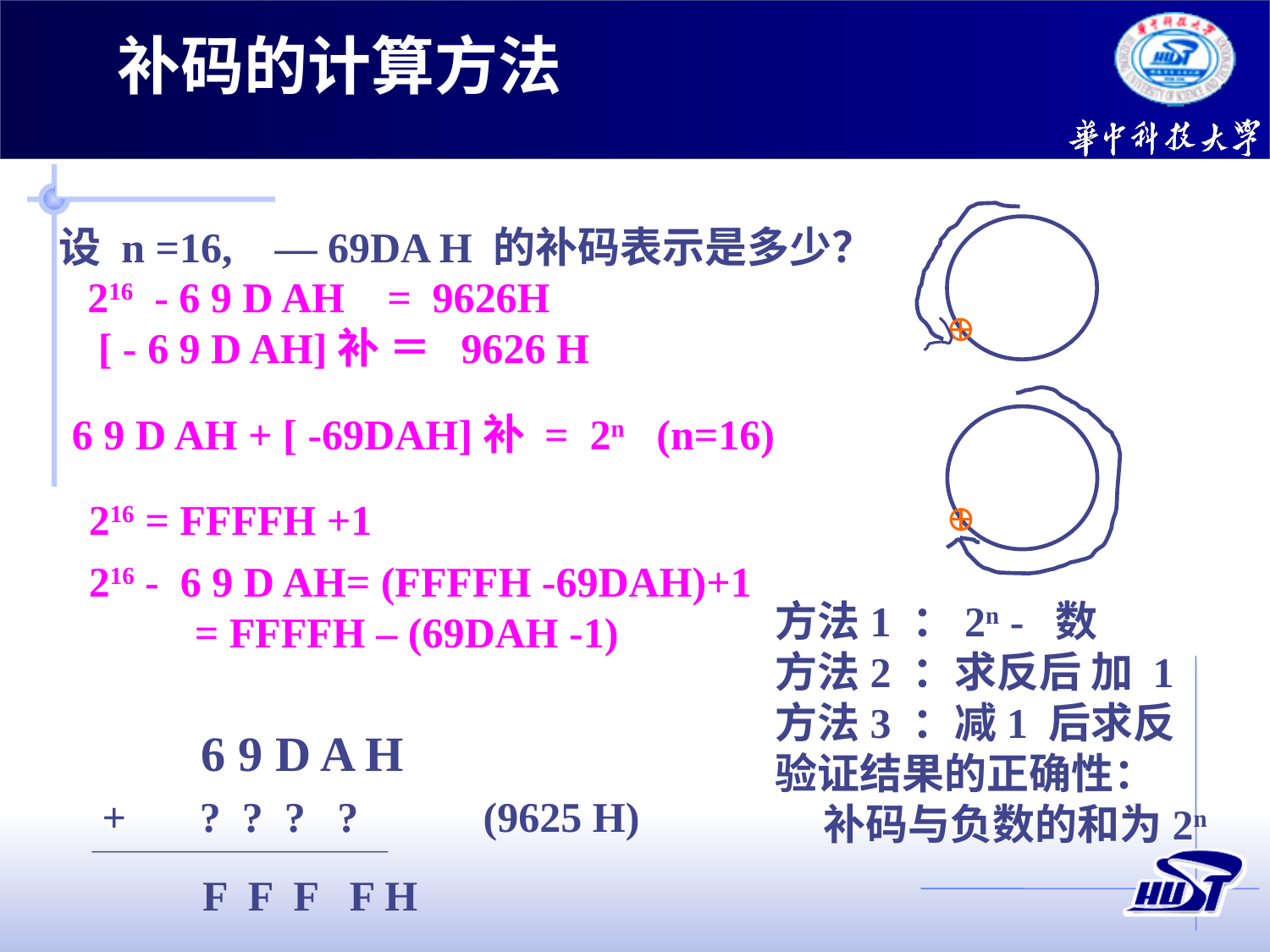

补码的计算方法

设 n =16,    — 69DA H 的补码表示是多少？
216  - 6 9 D AH    =  9626H
 [ - 6 9 D AH]补 ＝  9626 H
6 9 D AH + [ -69DAH]补 =  2n   (n=16)
216 = FFFFH +1
216 -  6 9 D AH= (FFFFH -69DAH)+1
          = FFFFH – (69DAH -1)
方法1 ：2n -  数
方法2 ：求反后 加 1
方法3 ：减1 后求反
验证结果的正确性：
    补码与负数的和为2n
6 9 D A H
+
?  ?  ?   ?
(9625 H)

F  F  F   F H